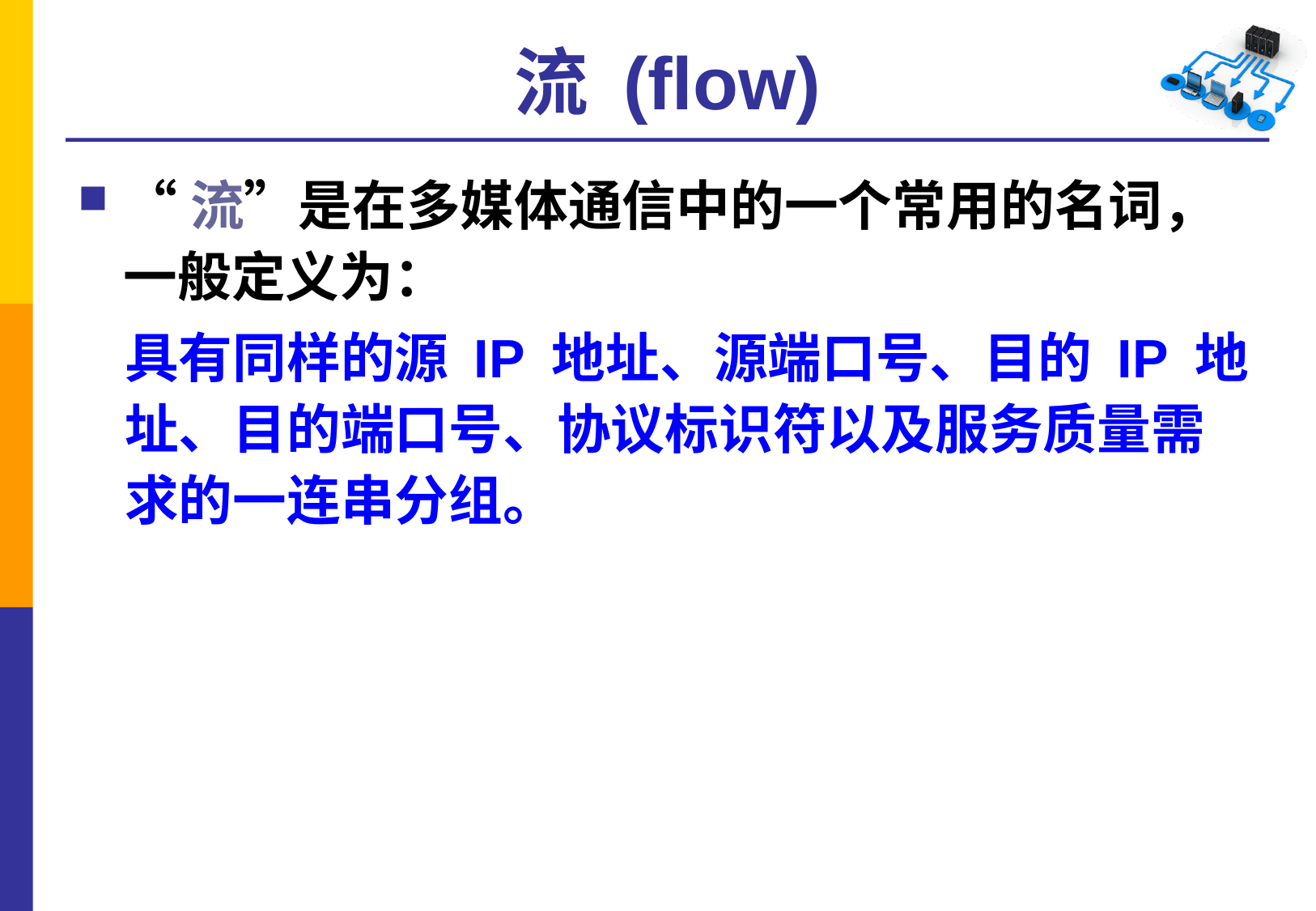

# 流 (flow)
“流”是在多媒体通信中的一个常用的名词，一般定义为：
	具有同样的源 IP 地址、源端口号、目的 IP 地址、目的端口号、协议标识符以及服务质量需求的一连串分组。